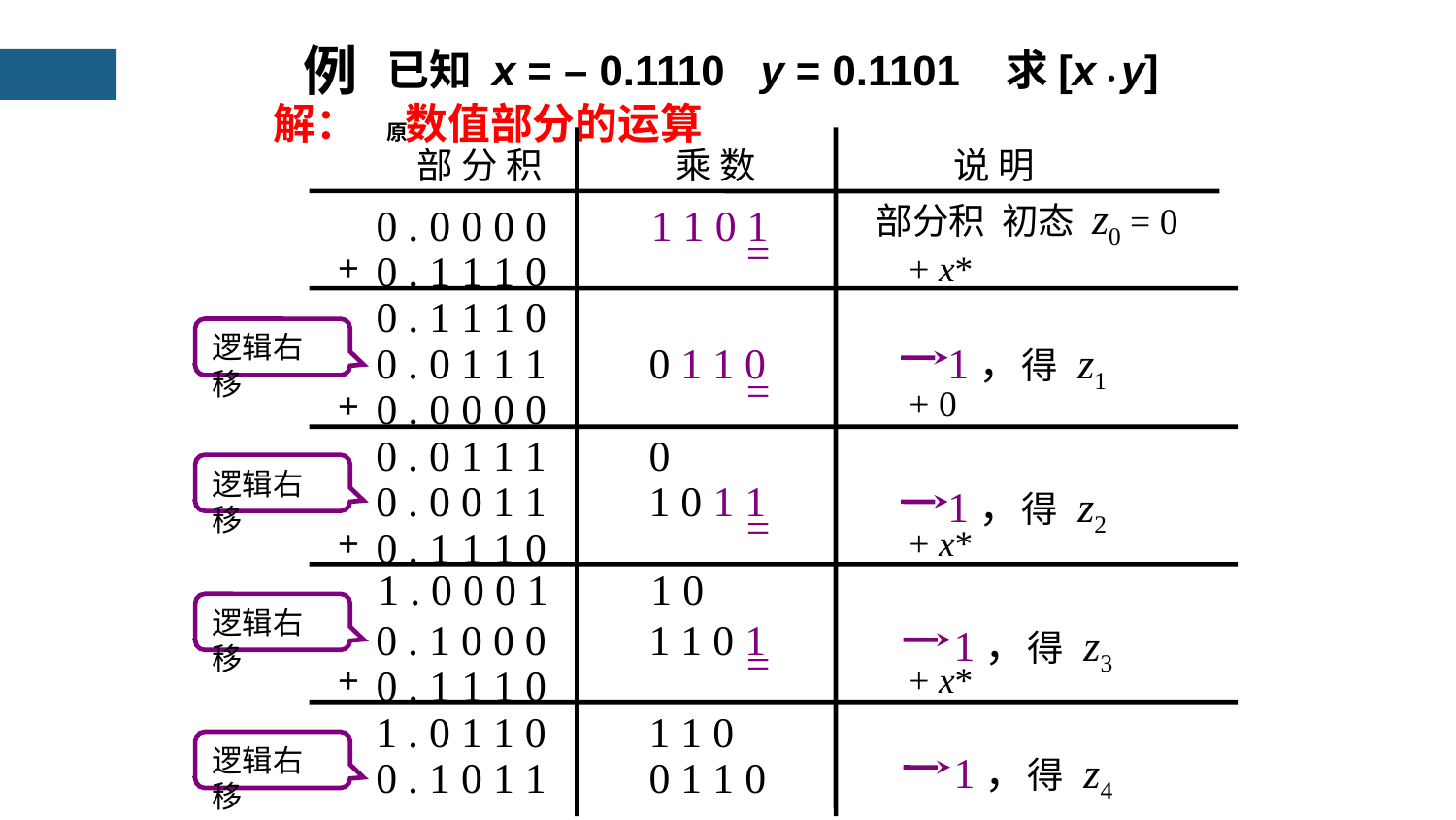

例
已知 x = – 0.1110   y = 0.1101   求[x • y]原
解：
数值部分的运算

   部 分 积                乘 数                        说 明

部分积  初态 z0 = 0
0 . 0 0 0 0
1 1 0 1
=
0 . 1 1 1 0
+
+ x*
0 . 1 1 1 0

逻辑右移
0 . 0 1 1 1
0 1 1 0
1，得 z1

=
+ 0
+
0 . 0 0 0 0
0 . 0 1 1 1
0

逻辑右移
0 . 0 0 1 1
1 0 1 1
1，得 z2

=
+
+ x*
0 . 1 1 1 0
1 . 0 0 0 1
1 0

逻辑右移
0 . 1 0 0 0
1 1 0 1
1，得 z3

=
+
+ x*
0 . 1 1 1 0
1 . 0 1 1 0
1 1 0

逻辑右移
1，得 z4

0 . 1 0 1 1
0 1 1 0